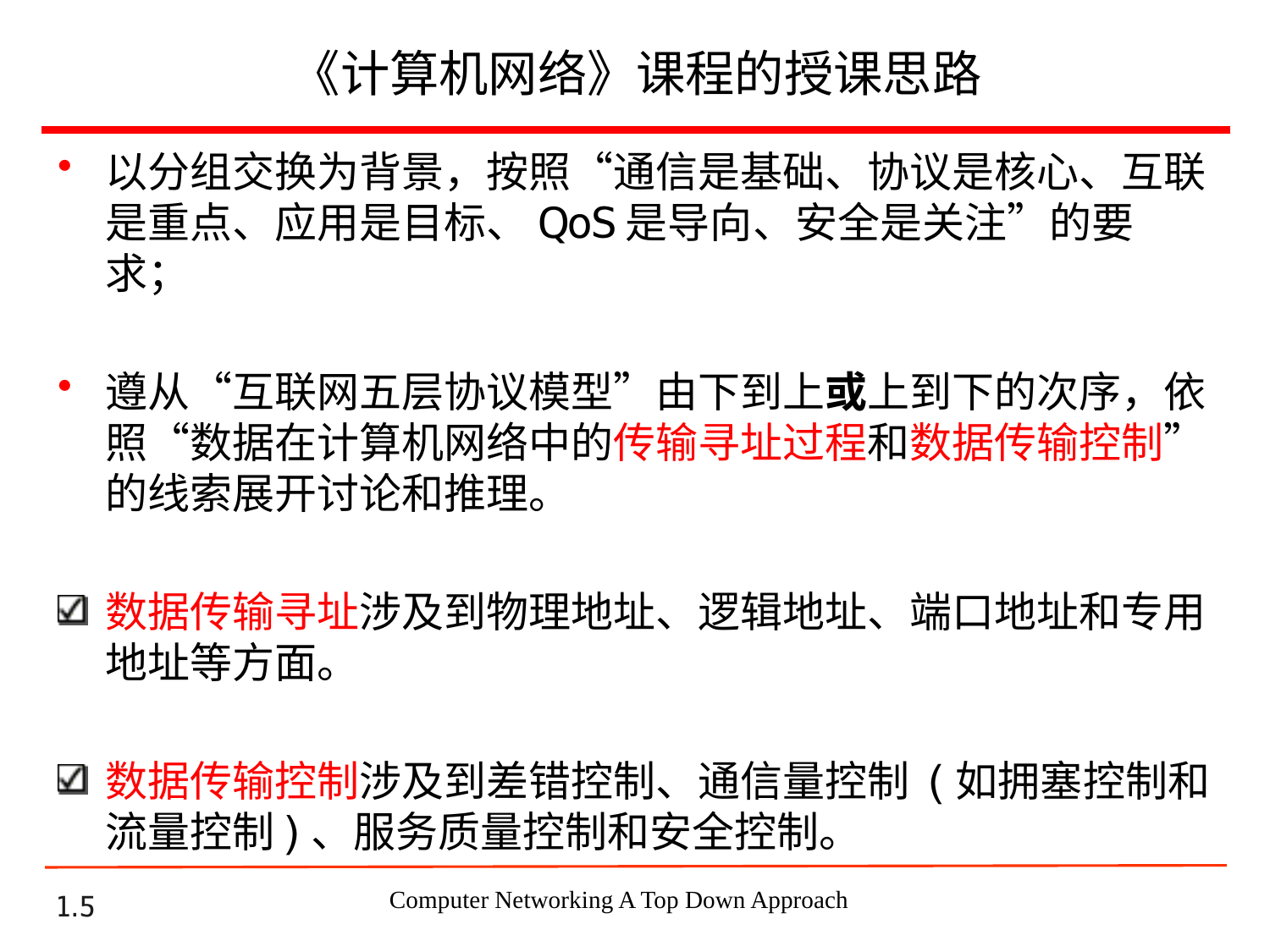

《计算机网络》课程的授课思路
以分组交换为背景，按照“通信是基础、协议是核心、互联是重点、应用是目标、QoS是导向、安全是关注”的要求；

遵从“互联网五层协议模型”由下到上或上到下的次序，依照“数据在计算机网络中的传输寻址过程和数据传输控制”的线索展开讨论和推理。

数据传输寻址涉及到物理地址、逻辑地址、端口地址和专用地址等方面。

数据传输控制涉及到差错控制、通信量控制 (如拥塞控制和流量控制)、服务质量控制和安全控制。